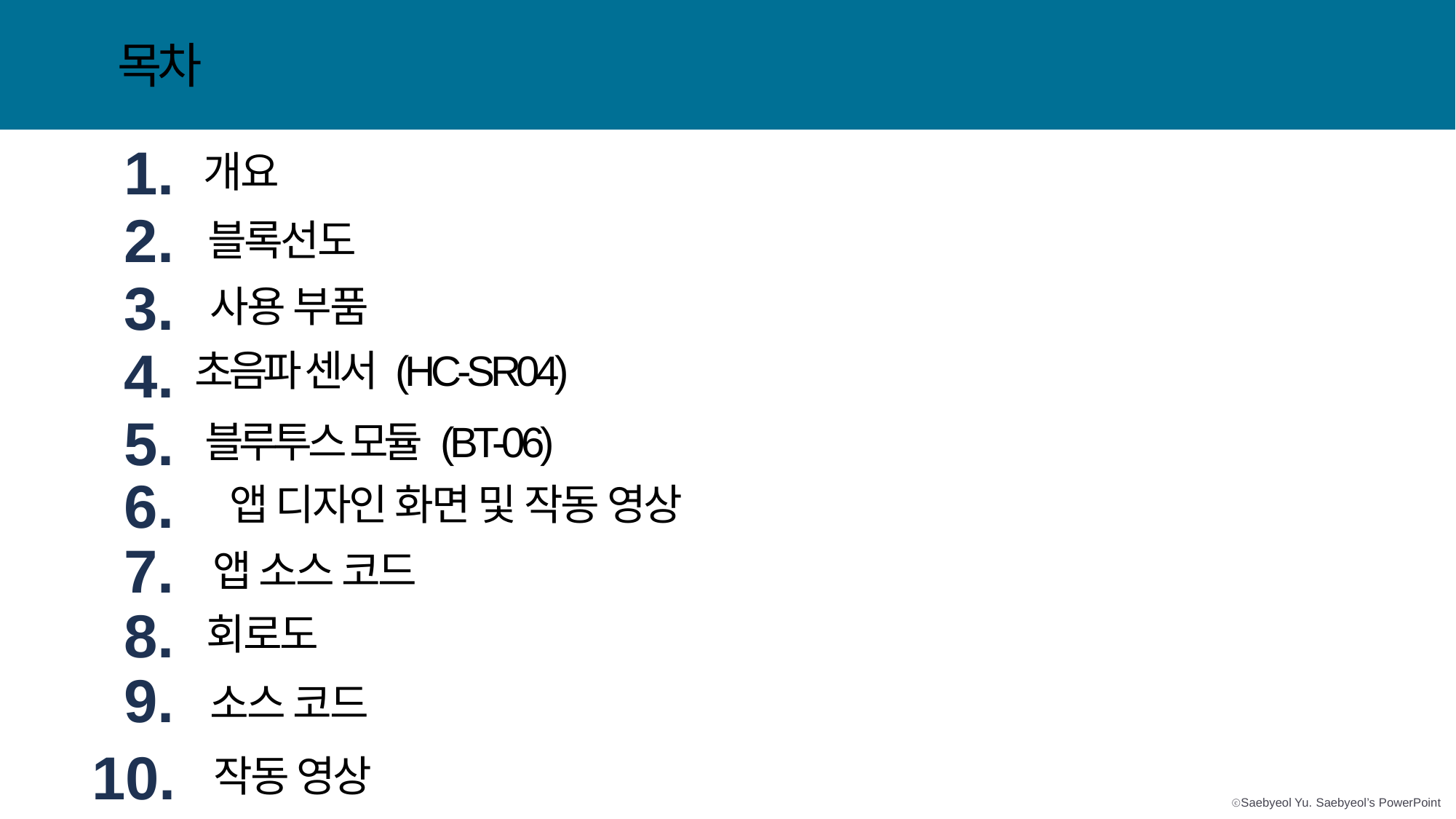

목차

1.
개요
2.
블록선도
3.
사용 부품
4.
5.
블루투스 모듈 (BT-06)
초음파 센서 (HC-SR04)
6.
앱 디자인 화면 및 작동 영상
7.
앱 소스 코드
8.
회로도
9.
소스 코드
10.
작동 영상